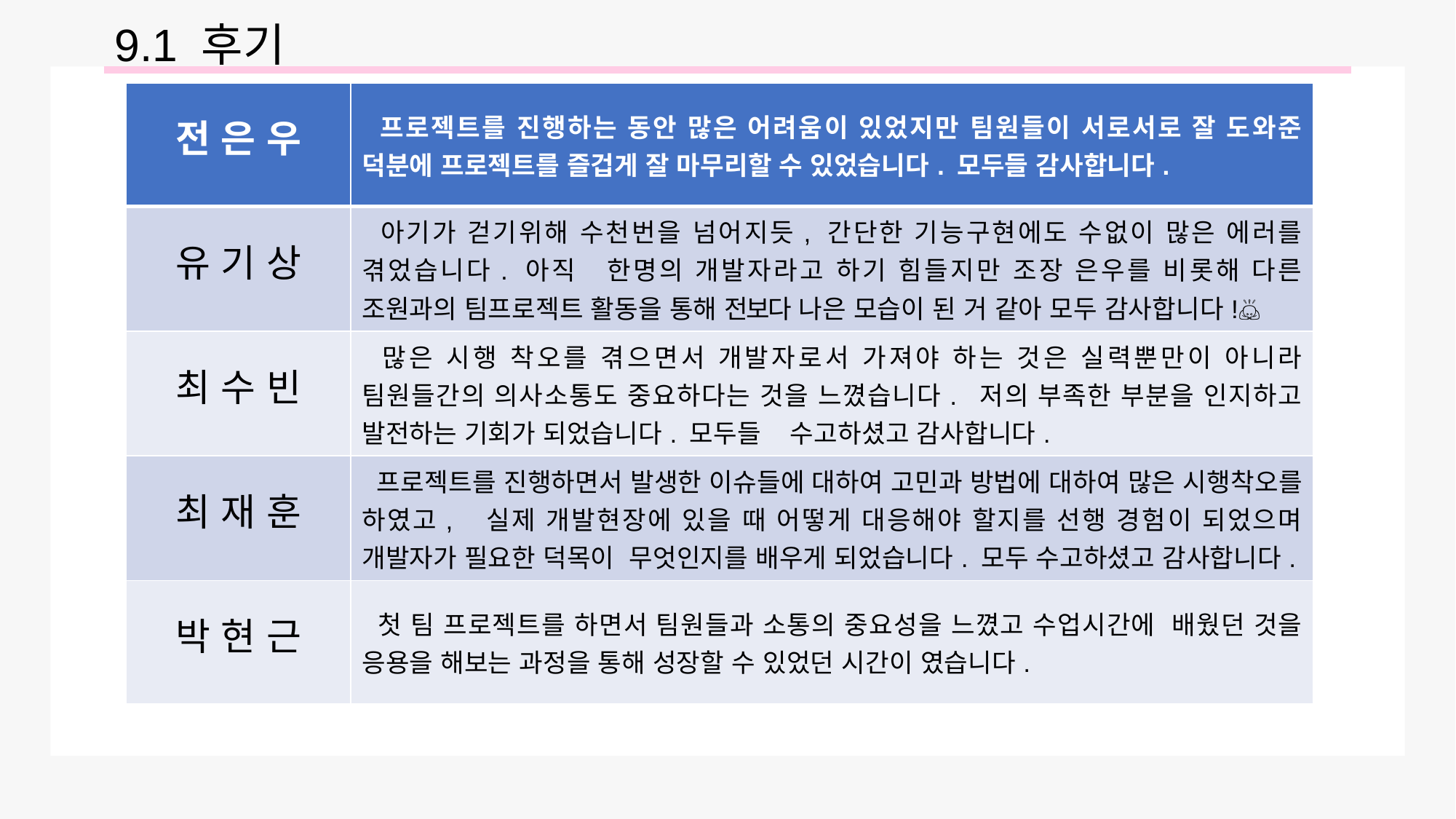

9.1 후기
| 전 은 우 | 프로젝트를 진행하는 동안 많은 어려움이 있었지만 팀원들이 서로서로 잘 도와준 덕분에 프로젝트를 즐겁게 잘 마무리할 수 있었습니다. 모두들 감사합니다. |
| --- | --- |
| 유 기 상 | 아기가 걷기위해 수천번을 넘어지듯, 간단한 기능구현에도 수없이 많은 에러를 겪었습니다. 아직 한명의 개발자라고 하기 힘들지만 조장 은우를 비롯해 다른 조원과의 팀프로젝트 활동을 통해 전보다 나은 모습이 된 거 같아 모두 감사합니다!🙇 |
| 최 수 빈 | 많은 시행 착오를 겪으면서 개발자로서 가져야 하는 것은 실력뿐만이 아니라 팀원들간의 의사소통도 중요하다는 것을 느꼈습니다. 저의 부족한 부분을 인지하고 발전하는 기회가 되었습니다. 모두들 수고하셨고 감사합니다. |
| 최 재 훈 | 프로젝트를 진행하면서 발생한 이슈들에 대하여 고민과 방법에 대하여 많은 시행착오를 하였고, 실제 개발현장에 있을 때 어떻게 대응해야 할지를 선행 경험이 되었으며 개발자가 필요한 덕목이 무엇인지를 배우게 되었습니다. 모두 수고하셨고 감사합니다. |
| 박 현 근 | 첫 팀 프로젝트를 하면서 팀원들과 소통의 중요성을 느꼈고 수업시간에 배웠던 것을 응용을 해보는 과정을 통해 성장할 수 있었던 시간이 였습니다. |